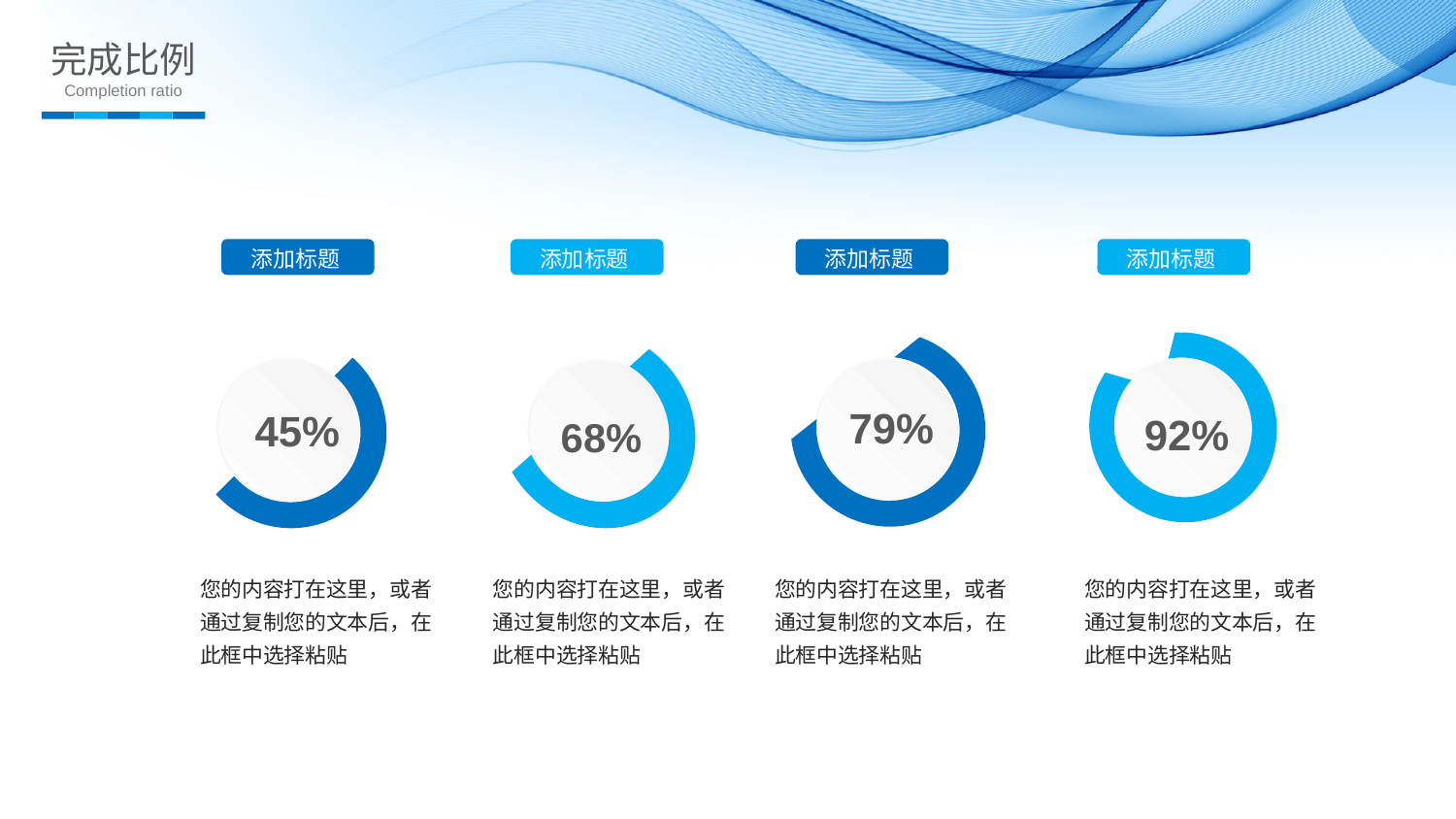

完成比例
Completion ratio

添加标题

添加标题

添加标题

添加标题

92%

45%

79%

68%

您的内容打在这里，或者通过复制您的文本后，在此框中选择粘贴
您的内容打在这里，或者通过复制您的文本后，在此框中选择粘贴
您的内容打在这里，或者通过复制您的文本后，在此框中选择粘贴
您的内容打在这里，或者通过复制您的文本后，在此框中选择粘贴